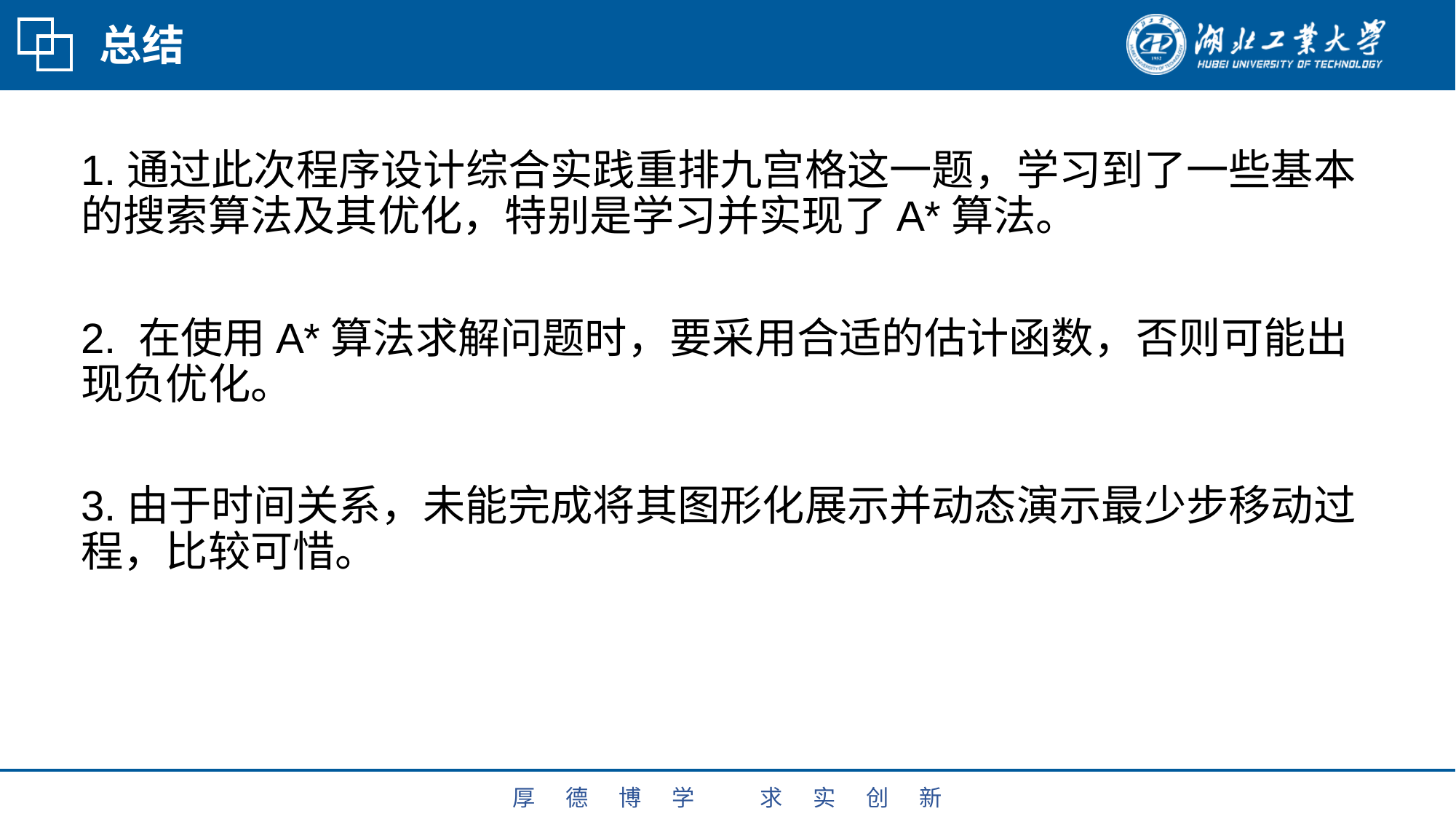

# 总结
1.通过此次程序设计综合实践重排九宫格这一题，学习到了一些基本的搜索算法及其优化，特别是学习并实现了A*算法。

2. 在使用A*算法求解问题时，要采用合适的估计函数，否则可能出现负优化。

3.由于时间关系，未能完成将其图形化展示并动态演示最少步移动过程，比较可惜。